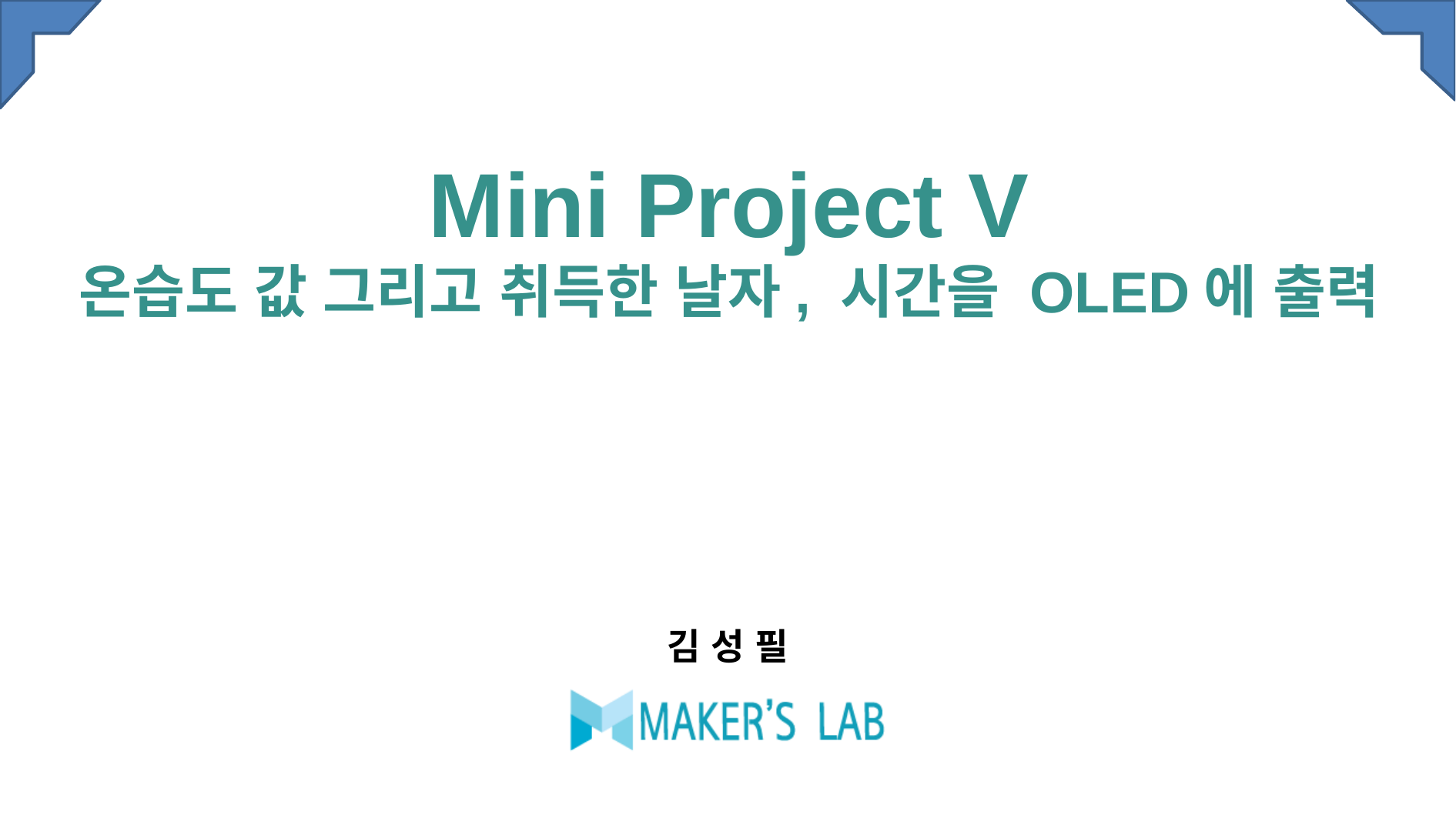

# Mini Project V 온습도 값 그리고 취득한 날자, 시간을 OLED에 출력

김 성 필